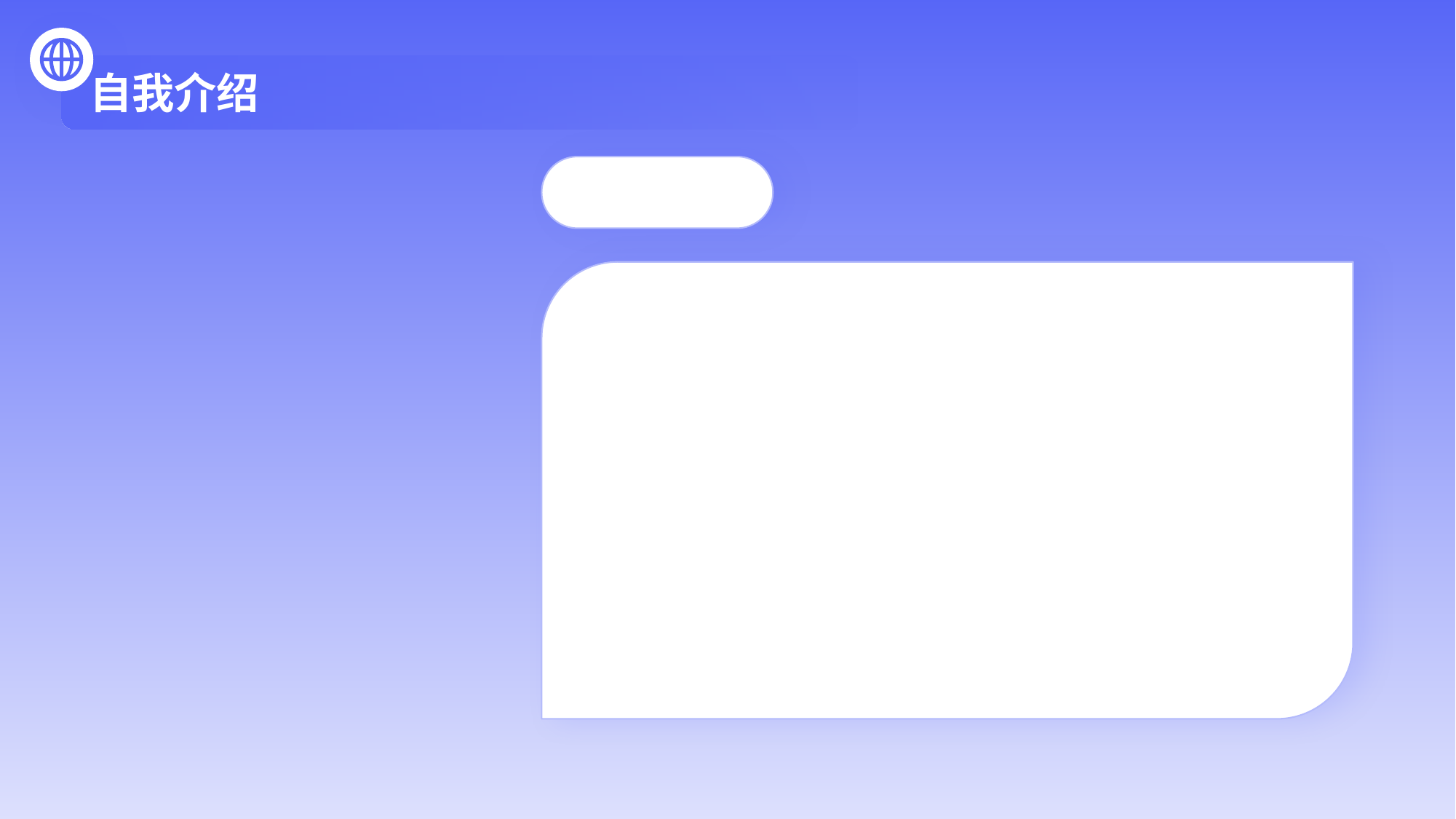

# 自我介绍

华中科技大学人工智能与自动化学院在读大二学生，中共预备党员，曾获优秀共青团员、优秀共青团干部，参加过森林云支教、蓝信封书信等活动，与小朋友们相处有耐心与亲和力，有丰富的与小朋友们交流沟通的经验。